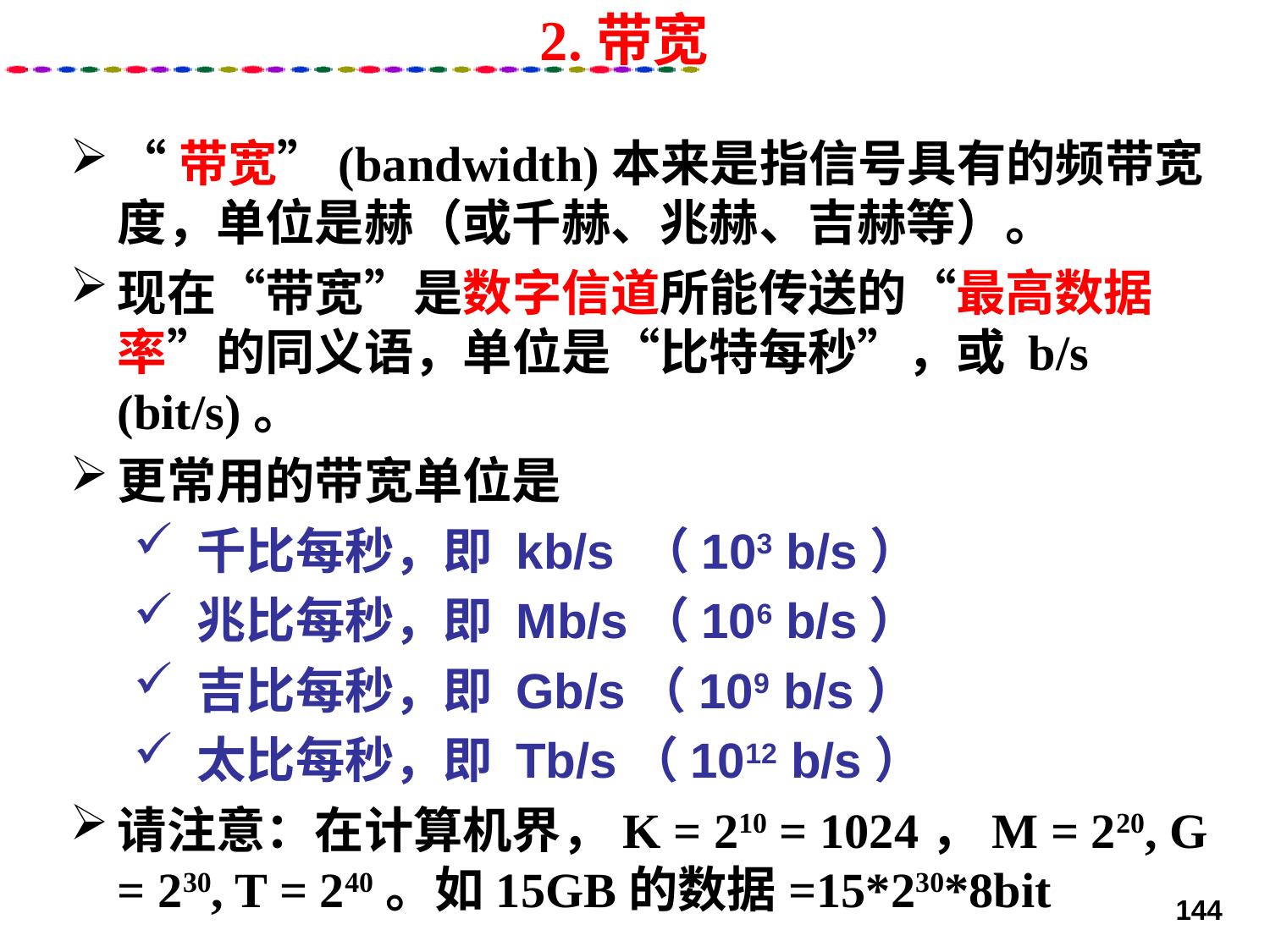

# 2.带宽
“带宽”(bandwidth)本来是指信号具有的频带宽度，单位是赫（或千赫、兆赫、吉赫等）。
现在“带宽”是数字信道所能传送的“最高数据率”的同义语，单位是“比特每秒”，或 b/s (bit/s)。
更常用的带宽单位是
千比每秒，即 kb/s （103 b/s）
兆比每秒，即 Mb/s（106 b/s）
吉比每秒，即 Gb/s（109 b/s）
太比每秒，即 Tb/s（1012 b/s）
请注意：在计算机界，K = 210 = 1024，M = 220, G = 230, T = 240。如15GB的数据=15*230*8bit
144